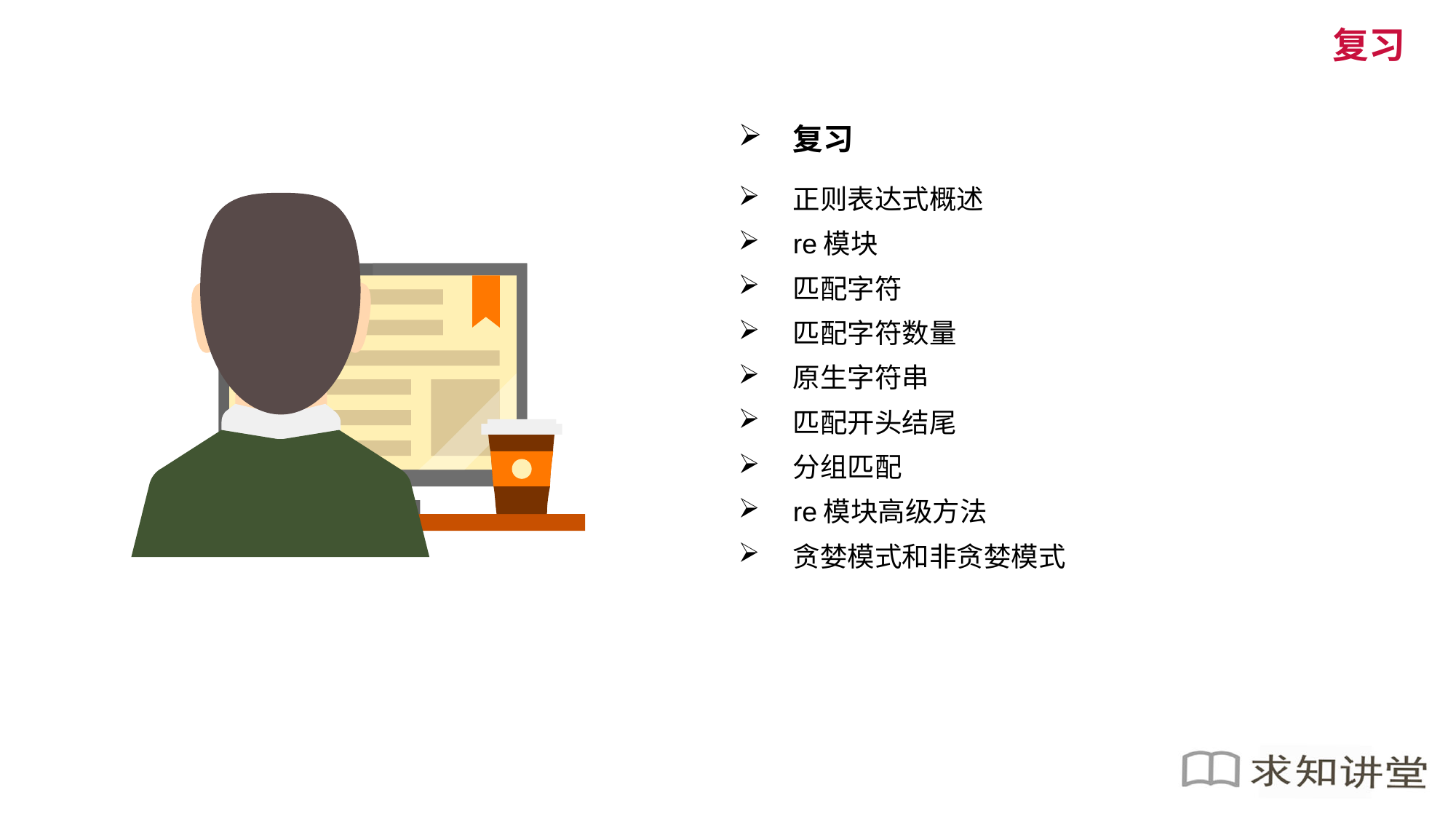

复习
复习
正则表达式概述
re模块
匹配字符
匹配字符数量
原生字符串
匹配开头结尾
分组匹配
re模块高级方法
贪婪模式和非贪婪模式